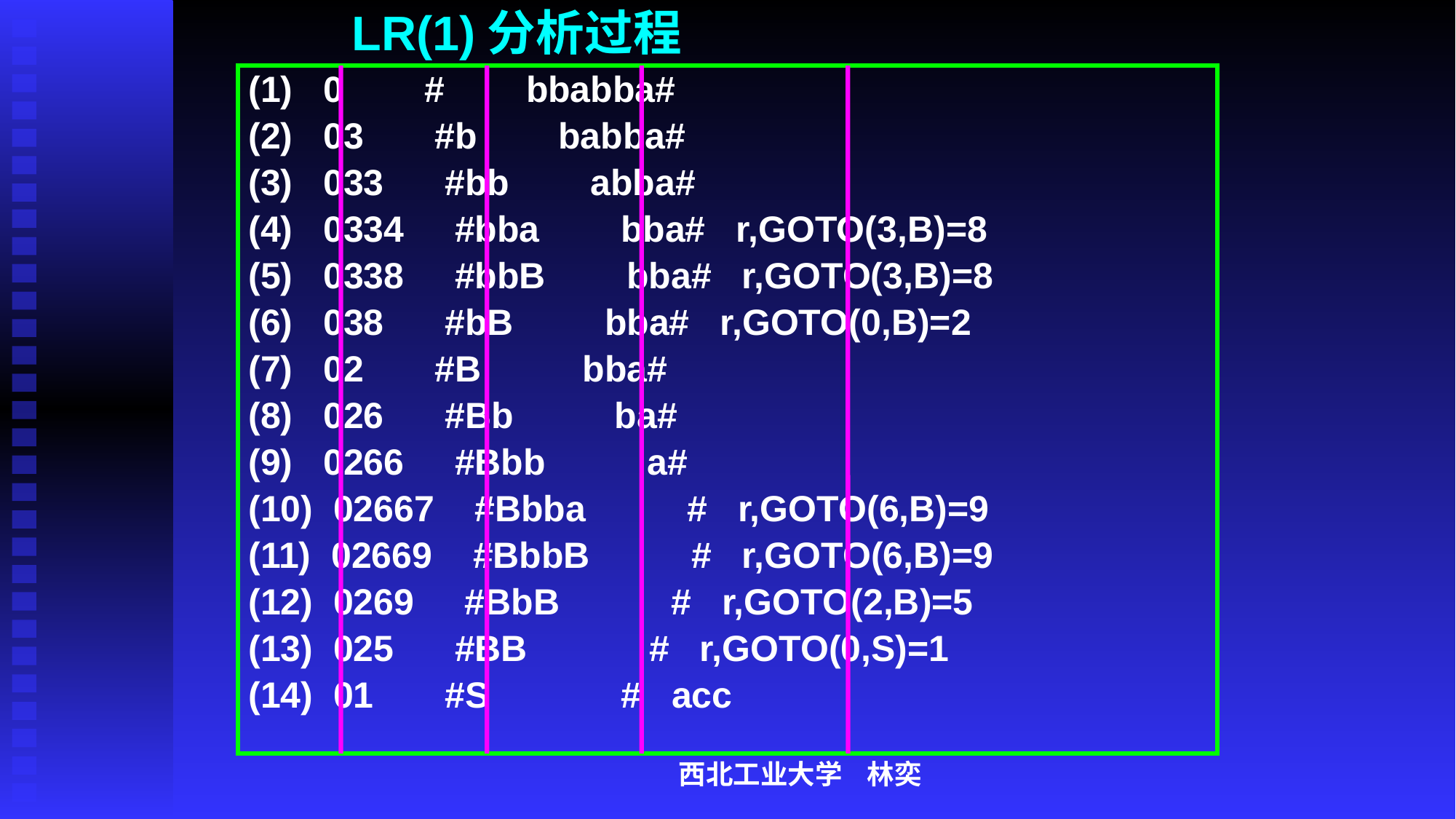

# LR(1)分析过程
(1)   0        #        bbabba#
(2)   03       #b        babba#
(3)   033      #bb        abba#
(4)   0334     #bba        bba#   r,GOTO(3,B)=8
(5)   0338     #bbB        bba#   r,GOTO(3,B)=8
(6)   038      #bB         bba#   r,GOTO(0,B)=2
(7)   02       #B          bba#
(8)   026      #Bb          ba#
(9)   0266     #Bbb          a#
(10)  02667    #Bbba          #   r,GOTO(6,B)=9
(11)  02669    #BbbB          #   r,GOTO(6,B)=9
(12)  0269     #BbB           #   r,GOTO(2,B)=5
(13)  025      #BB            #   r,GOTO(0,S)=1
(14)  01       #S             #   acc

西北工业大学    林奕
121